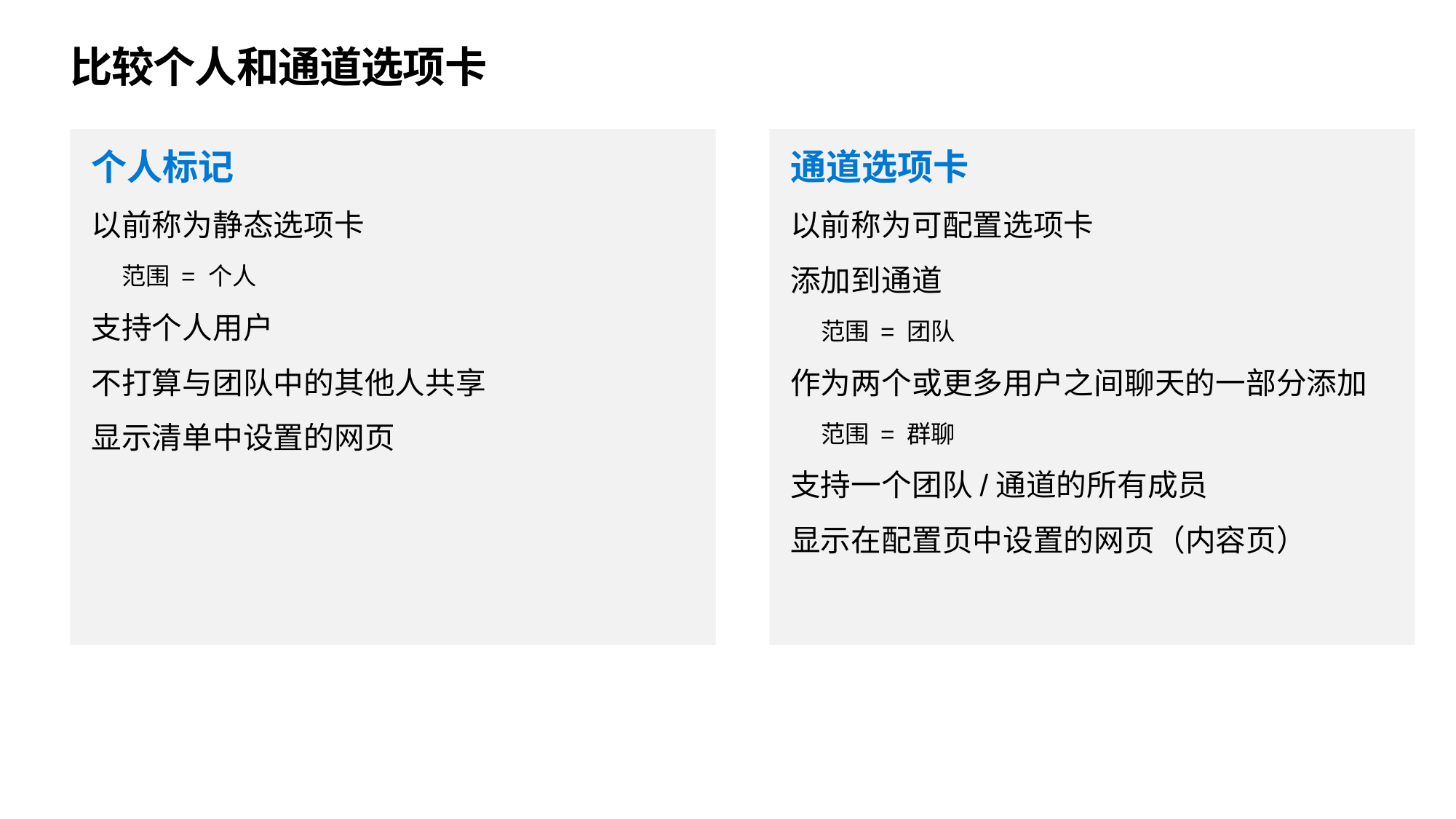

# 比较个人和通道选项卡
个人标记
以前称为静态选项卡
范围 = 个人
支持个人用户
不打算与团队中的其他人共享
显示清单中设置的网页
通道选项卡
以前称为可配置选项卡
添加到通道
范围 = 团队
作为两个或更多用户之间聊天的一部分添加
范围 = 群聊
支持一个团队/通道的所有成员
显示在配置页中设置的网页（内容页）